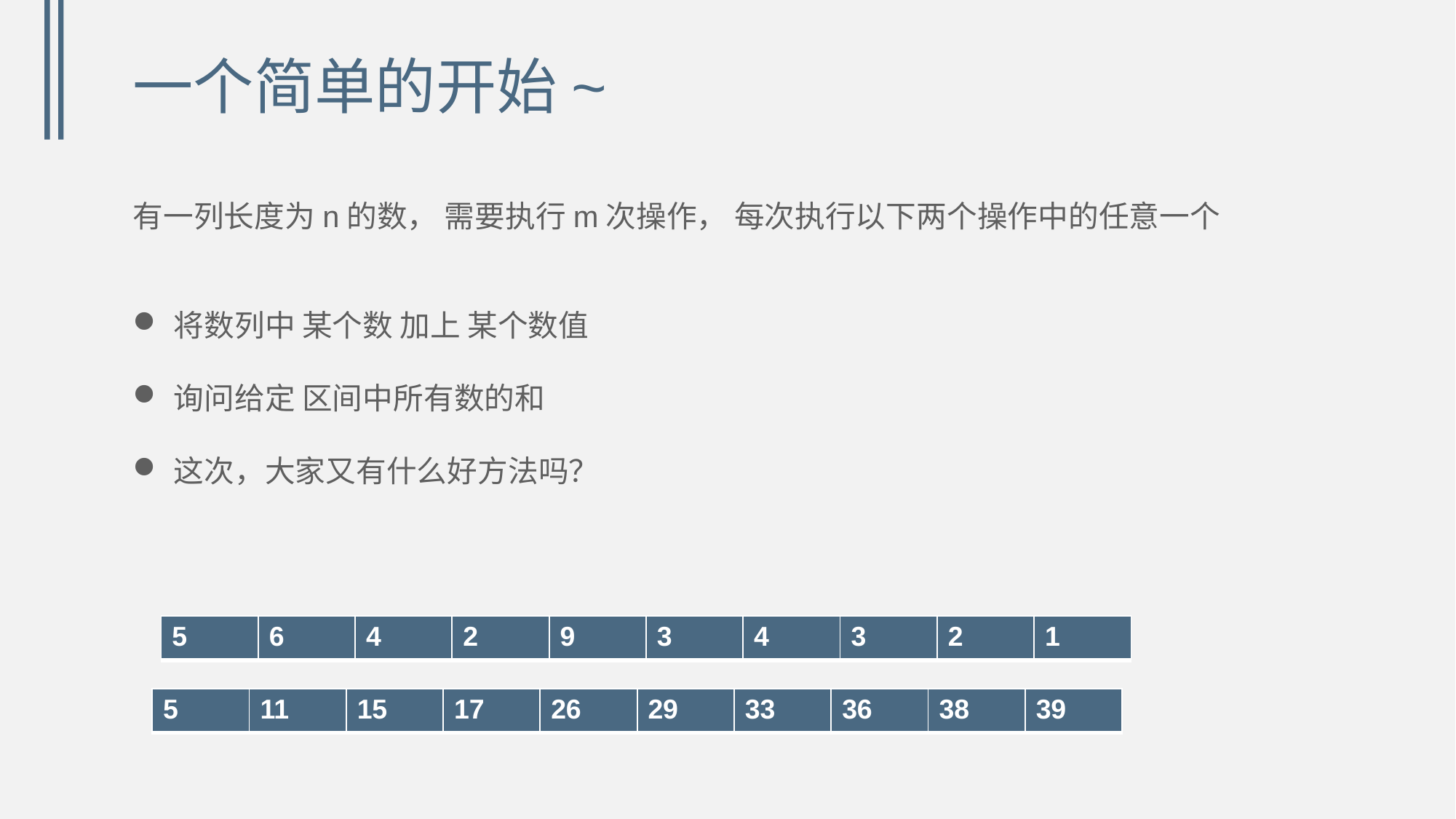

# 一个简单的开始~
有一列长度为n的数， 需要执行m次操作， 每次执行以下两个操作中的任意一个

将数列中 某个数 加上 某个数值

询问给定 区间中所有数的和

这次，大家又有什么好方法吗？

| 5 | 6 | 4 | 2 | 9 | 3 | 4 | 3 | 2 | 1 |
| --- | --- | --- | --- | --- | --- | --- | --- | --- | --- |
| 5 | 11 | 15 | 17 | 26 | 29 | 33 | 36 | 38 | 39 |
| --- | --- | --- | --- | --- | --- | --- | --- | --- | --- |